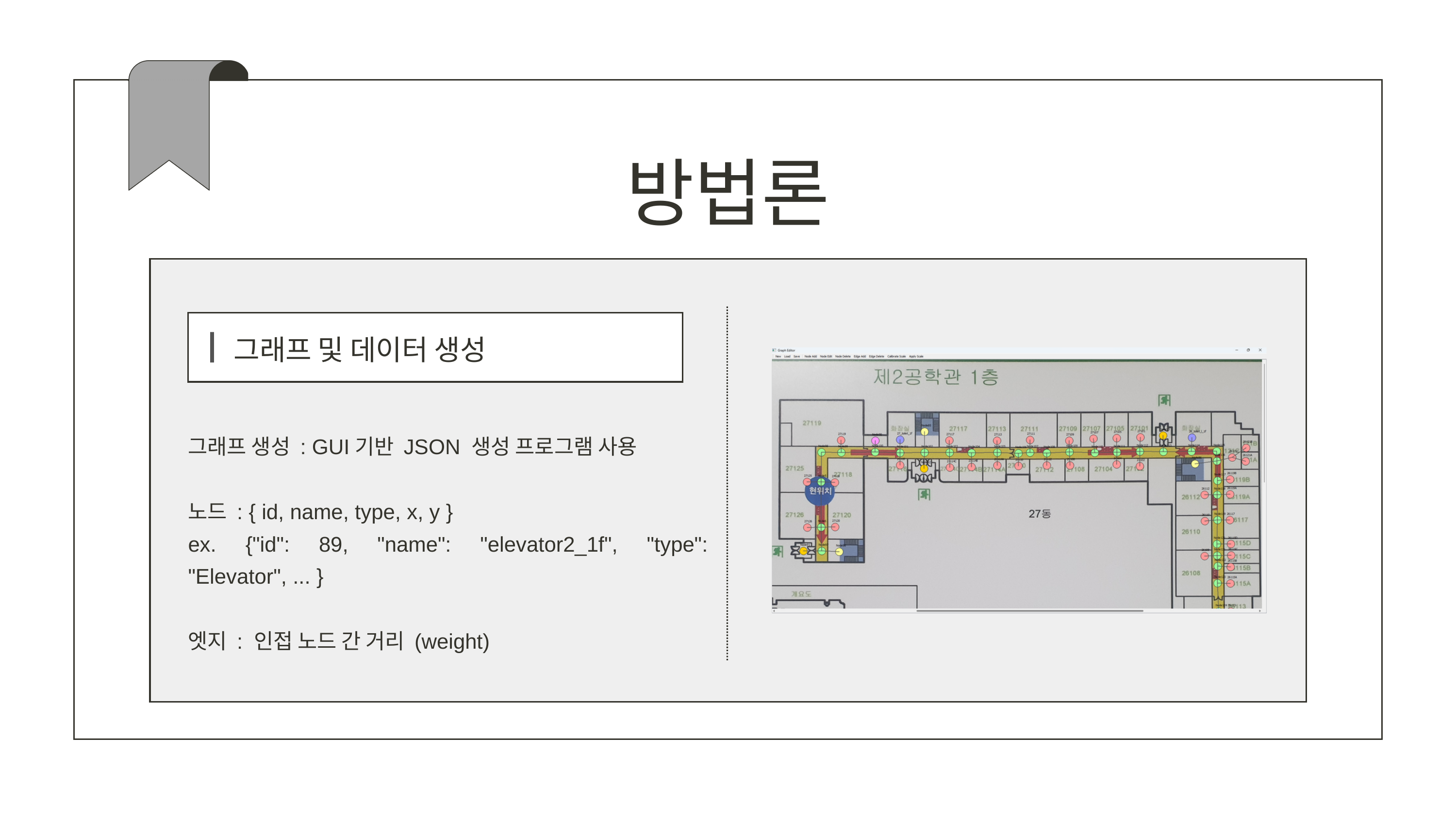

방법론

그래프 및 데이터 생성

그래프 생성 : GUI기반 JSON 생성 프로그램 사용

노드 : { id, name, type, x, y }
ex. {"id": 89, "name": "elevator2_1f", "type": "Elevator", ... }

엣지 : 인접 노드 간 거리 (weight)